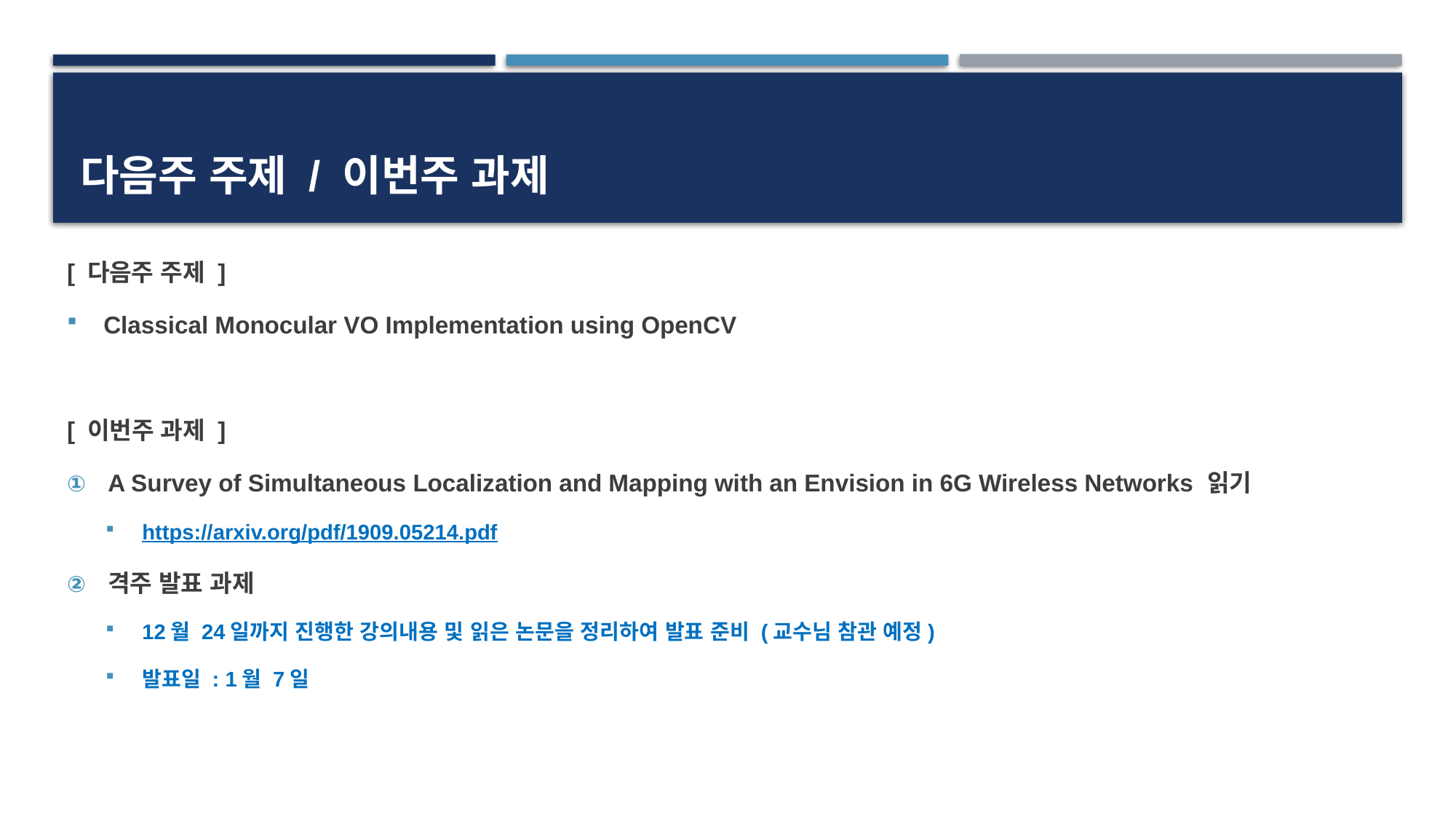

# 다음주 주제 / 이번주 과제
[ 다음주 주제 ]
Classical Monocular VO Implementation using OpenCV

[ 이번주 과제 ]
A Survey of Simultaneous Localization and Mapping with an Envision in 6G Wireless Networks 읽기
https://arxiv.org/pdf/1909.05214.pdf
격주 발표 과제
12월 24일까지 진행한 강의내용 및 읽은 논문을 정리하여 발표 준비 (교수님 참관 예정)
발표일 : 1월 7일